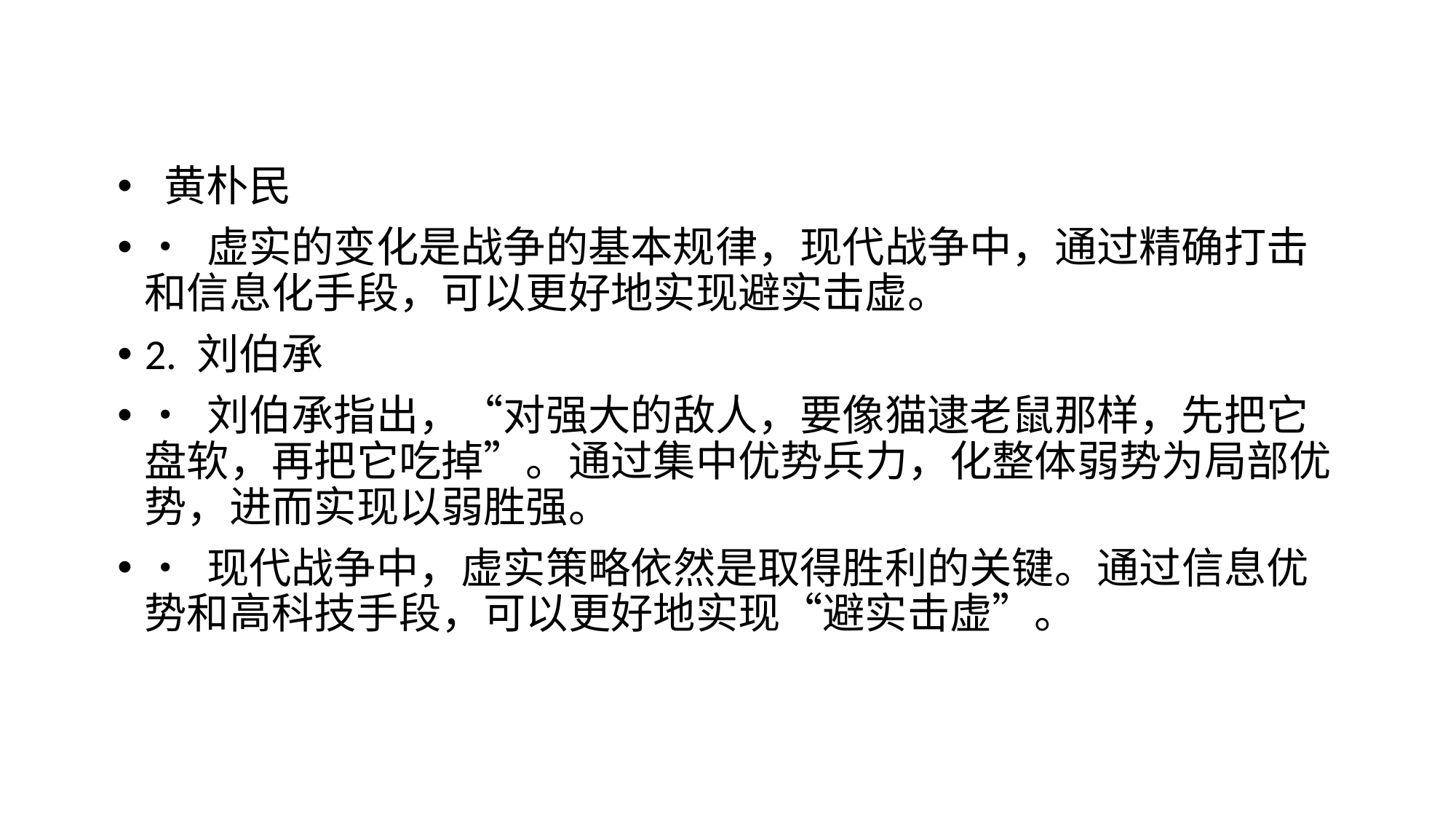

黄朴民
• 虚实的变化是战争的基本规律，现代战争中，通过精确打击和信息化手段，可以更好地实现避实击虚。
2. 刘伯承
• 刘伯承指出，“对强大的敌人，要像猫逮老鼠那样，先把它盘软，再把它吃掉”。通过集中优势兵力，化整体弱势为局部优势，进而实现以弱胜强。
• 现代战争中，虚实策略依然是取得胜利的关键。通过信息优势和高科技手段，可以更好地实现“避实击虚”。